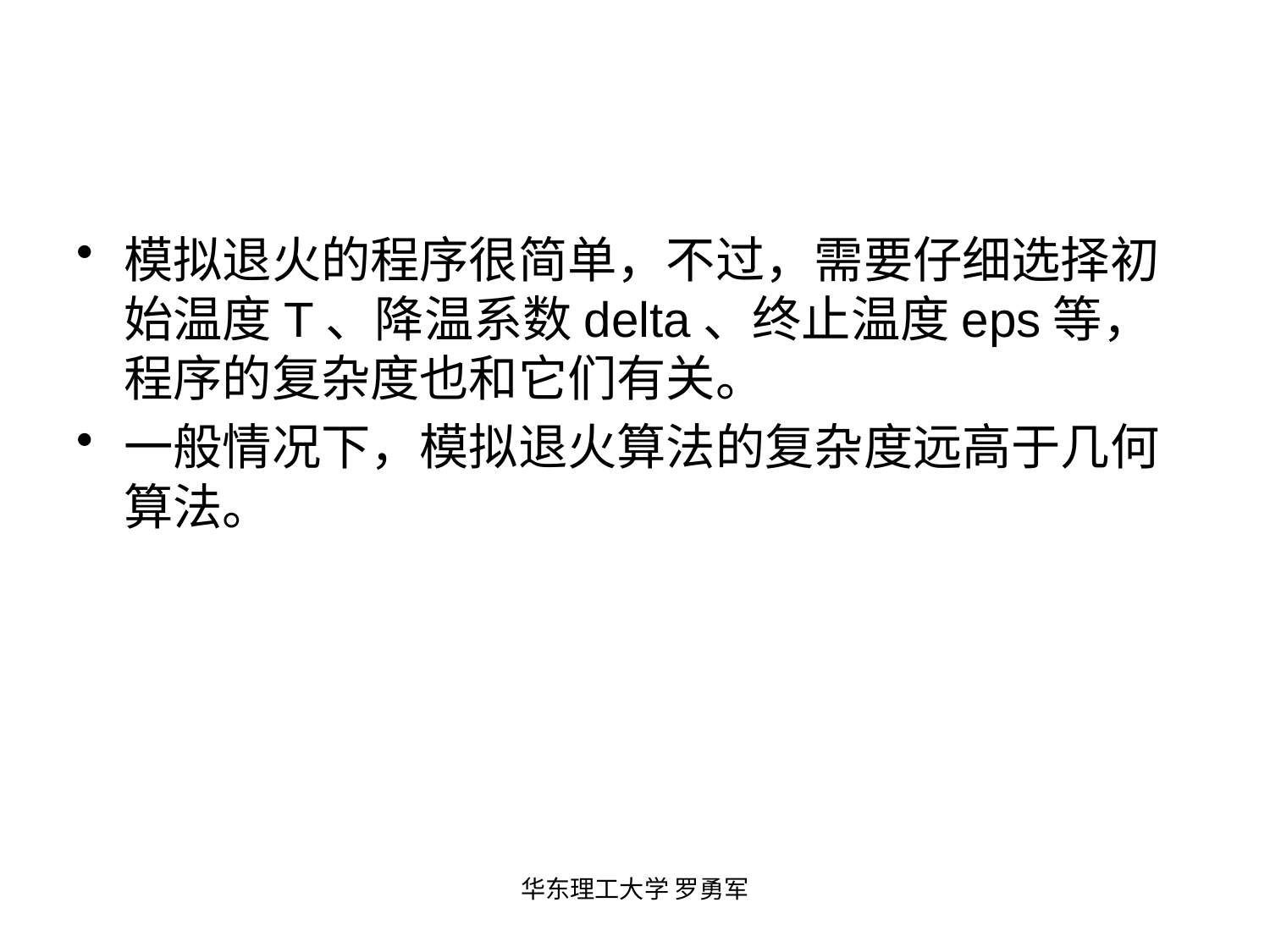

模拟退火的程序很简单，不过，需要仔细选择初始温度T、降温系数delta、终止温度eps等，程序的复杂度也和它们有关。
一般情况下，模拟退火算法的复杂度远高于几何算法。
华东理工大学 罗勇军